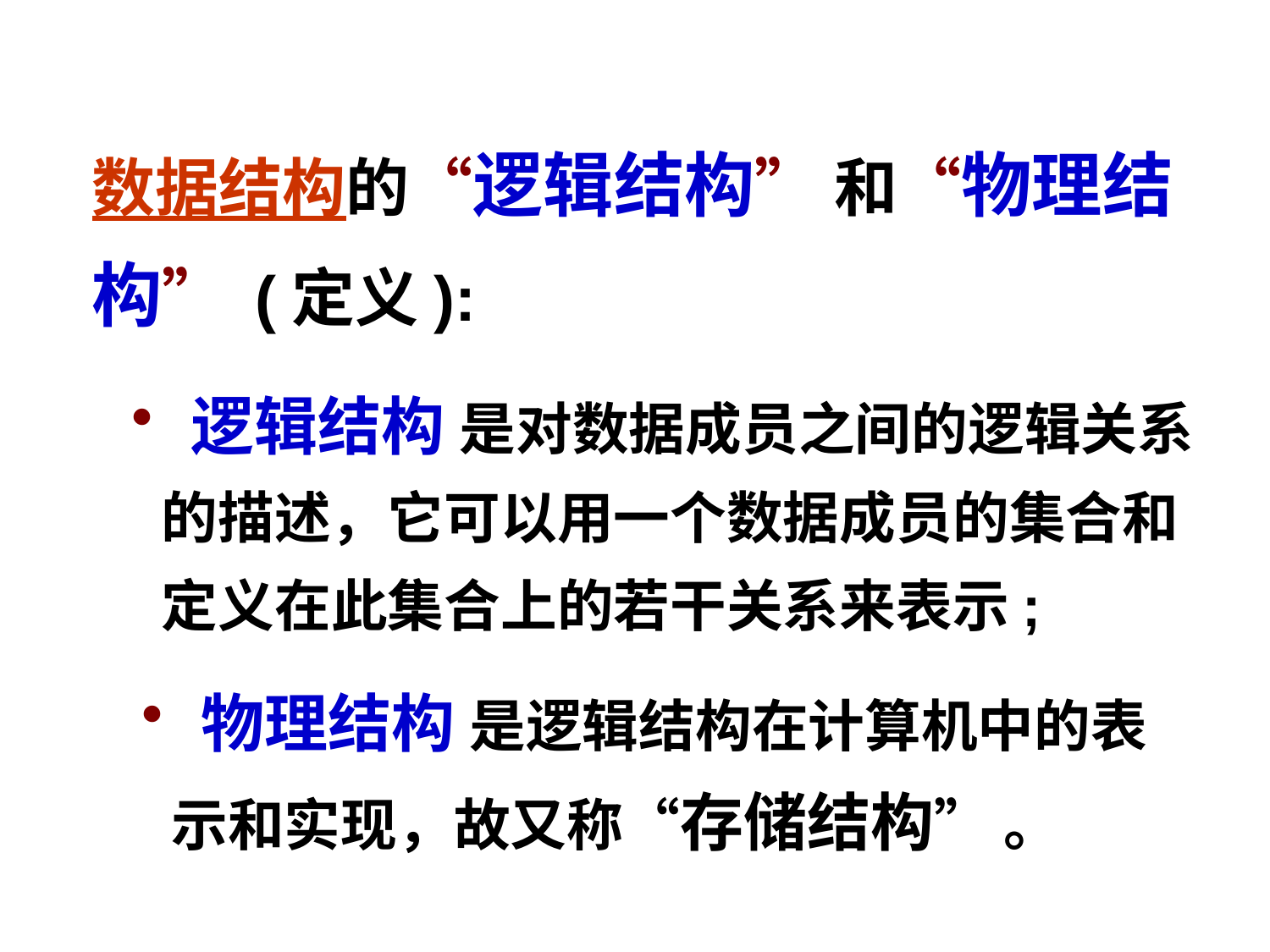

数据结构的“逻辑结构” 和“物理结构” (定义):
 逻辑结构 是对数据成员之间的逻辑关系的描述，它可以用一个数据成员的集合和定义在此集合上的若干关系来表示;
 物理结构 是逻辑结构在计算机中的表示和实现，故又称“存储结构” 。